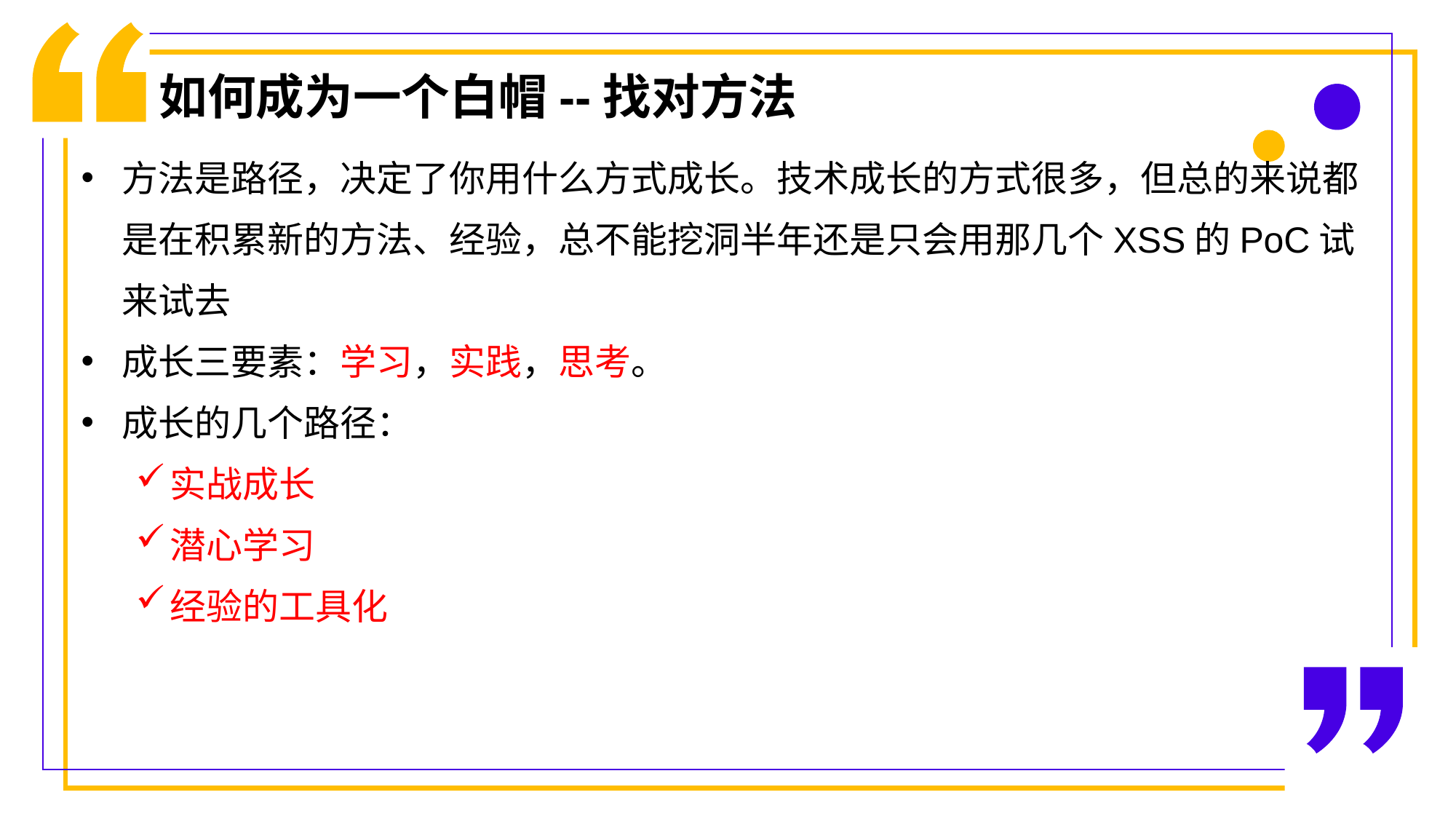

如何成为一个白帽--找对方法

方法是路径，决定了你用什么方式成长。技术成长的方式很多，但总的来说都是在积累新的方法、经验，总不能挖洞半年还是只会用那几个XSS的PoC试来试去
成长三要素：学习，实践，思考。
成长的几个路径：
实战成长
潜心学习
经验的工具化